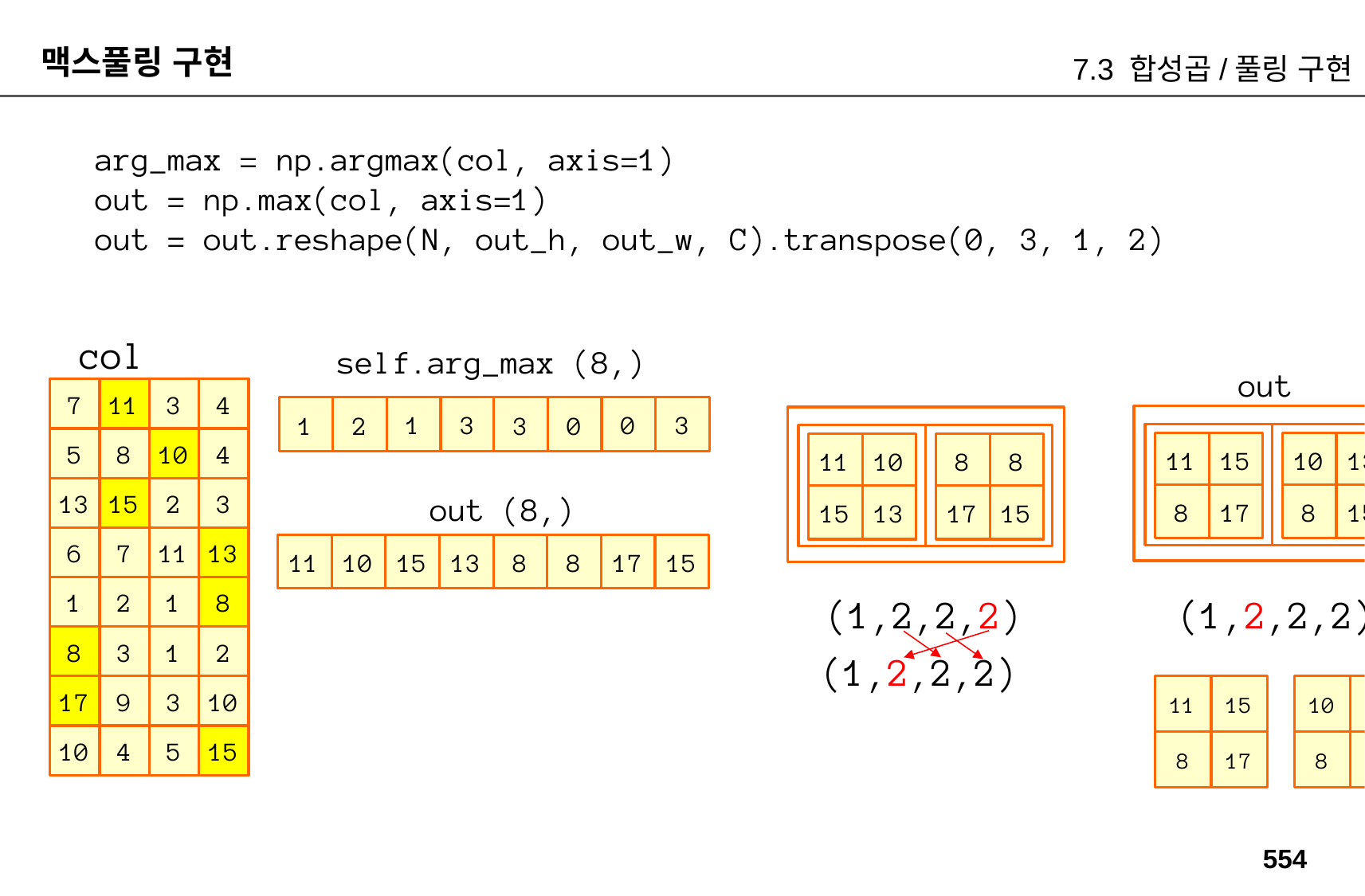

맥스풀링 구현
7.3 합성곱/풀링 구현
arg_max = np.argmax(col, axis=1)
out = np.max(col, axis=1)
out = out.reshape(N, out_h, out_w, C).transpose(0, 3, 1, 2)
col
self.arg_max (8,)
out
7
11
3
4
1
3
0
3
1
2
3
0

5
8
10
4
11
15
10
13
11
10
8
8
13
15
2
3
out (8,)
8
17
8
15
15
13
17
15
6
7
11
13
11
10
15
13
8
8
17
15
1
2
1
8
(1,2,2,2)
(1,2,2,2)
8
3
1
2
(1,2,2,2)
17
9
3
10
11
15
10
13
10
4
5
15
8
17
8
15